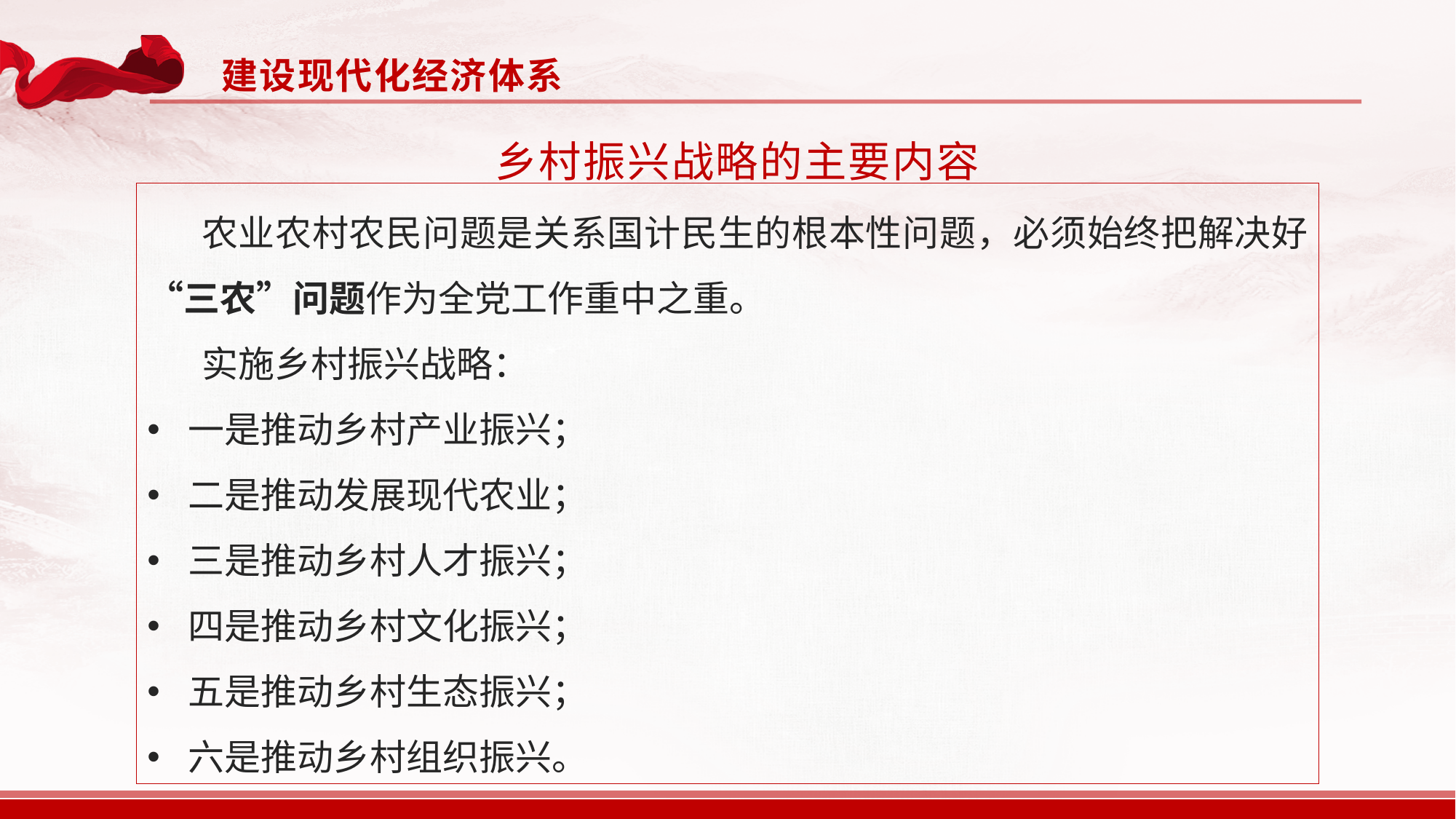

建设现代化经济体系
 乡村振兴战略的主要内容
农业农村农民问题是关系国计民生的根本性问题，必须始终把解决好“三农”问题作为全党工作重中之重。
实施乡村振兴战略：
一是推动乡村产业振兴；
二是推动发展现代农业；
三是推动乡村人才振兴；
四是推动乡村文化振兴；
五是推动乡村生态振兴；
六是推动乡村组织振兴。